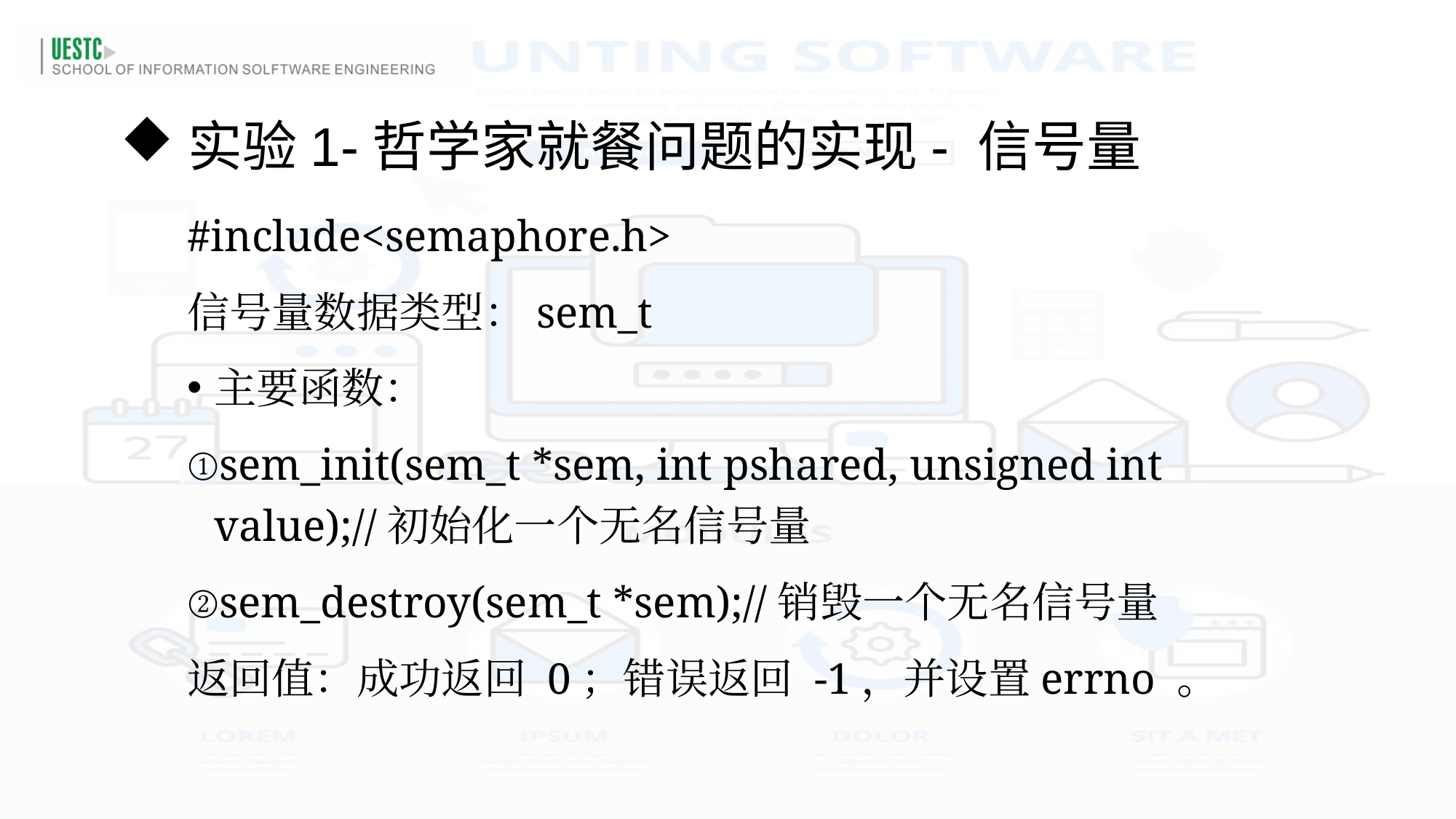

实验1-哲学家就餐问题的实现- 信号量
#include<semaphore.h>
信号量数据类型：sem_t
主要函数：
sem_init(sem_t *sem, int pshared, unsigned int value);//初始化一个无名信号量
sem_destroy(sem_t *sem);//销毁一个无名信号量
返回值：成功返回 0；错误返回 -1，并设置errno 。